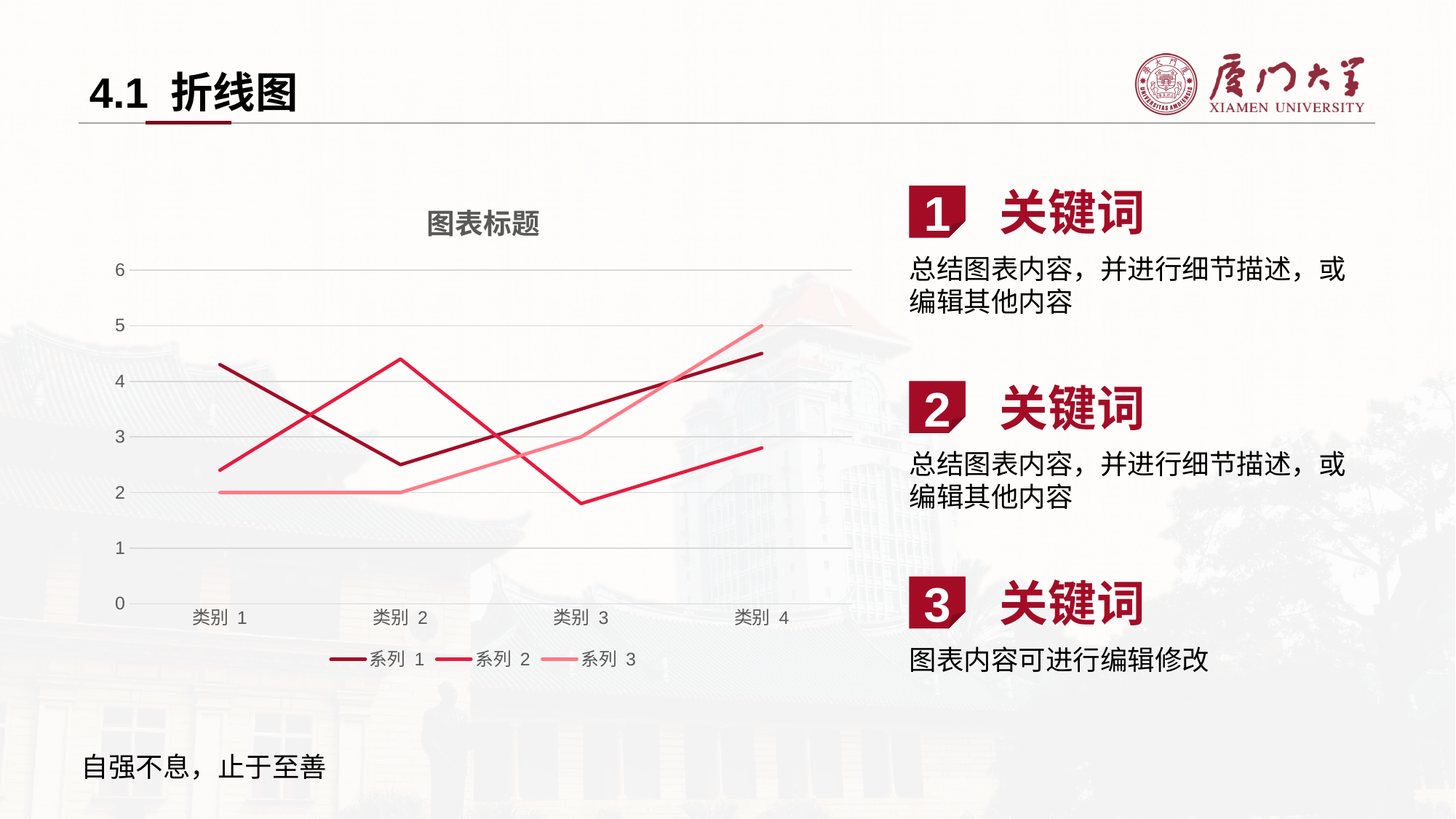

4.1 折线图

### Chart: 图表标题

| Category | 系列 1 | 系列 2 | 系列 3 |
|---|---|---|---|
| 类别 1 | 4.3 | 2.4 | 2.0 |
| 类别 2 | 2.5 | 4.4 | 2.0 |
| 类别 3 | 3.5 | 1.8 | 3.0 |
| 类别 4 | 4.5 | 2.8 | 5.0 |
关键词
1
总结图表内容，并进行细节描述，或编辑其他内容
关键词
2
总结图表内容，并进行细节描述，或编辑其他内容
关键词
3
图表内容可进行编辑修改